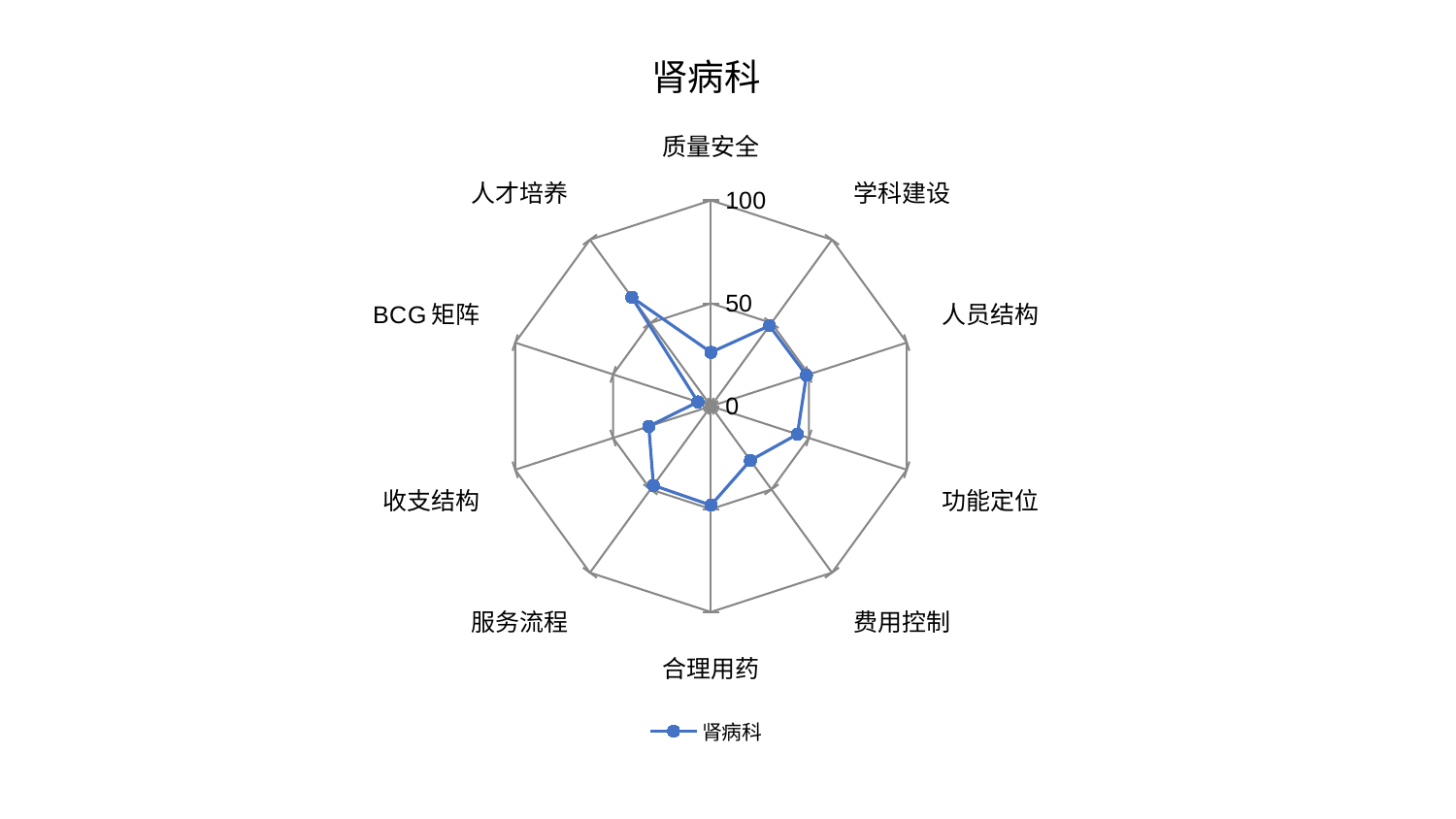

### Chart: 肾病科

| Category | 肾病科 |
|---|---|
| 质量安全 | 26.17331274156613 |
| 学科建设 | 48.31720135113806 |
| 人员结构 | 48.74620443697232 |
| 功能定位 | 44.1483171121283 |
| 费用控制 | 32.56311745736739 |
| 合理用药 | 48.13099963041339 |
| 服务流程 | 47.59114033150776 |
| 收支结构 | 31.786584894881102 |
| BCG矩阵 | 6.694057773091111 |
| 人才培养 | 65.48310846958479 |
127